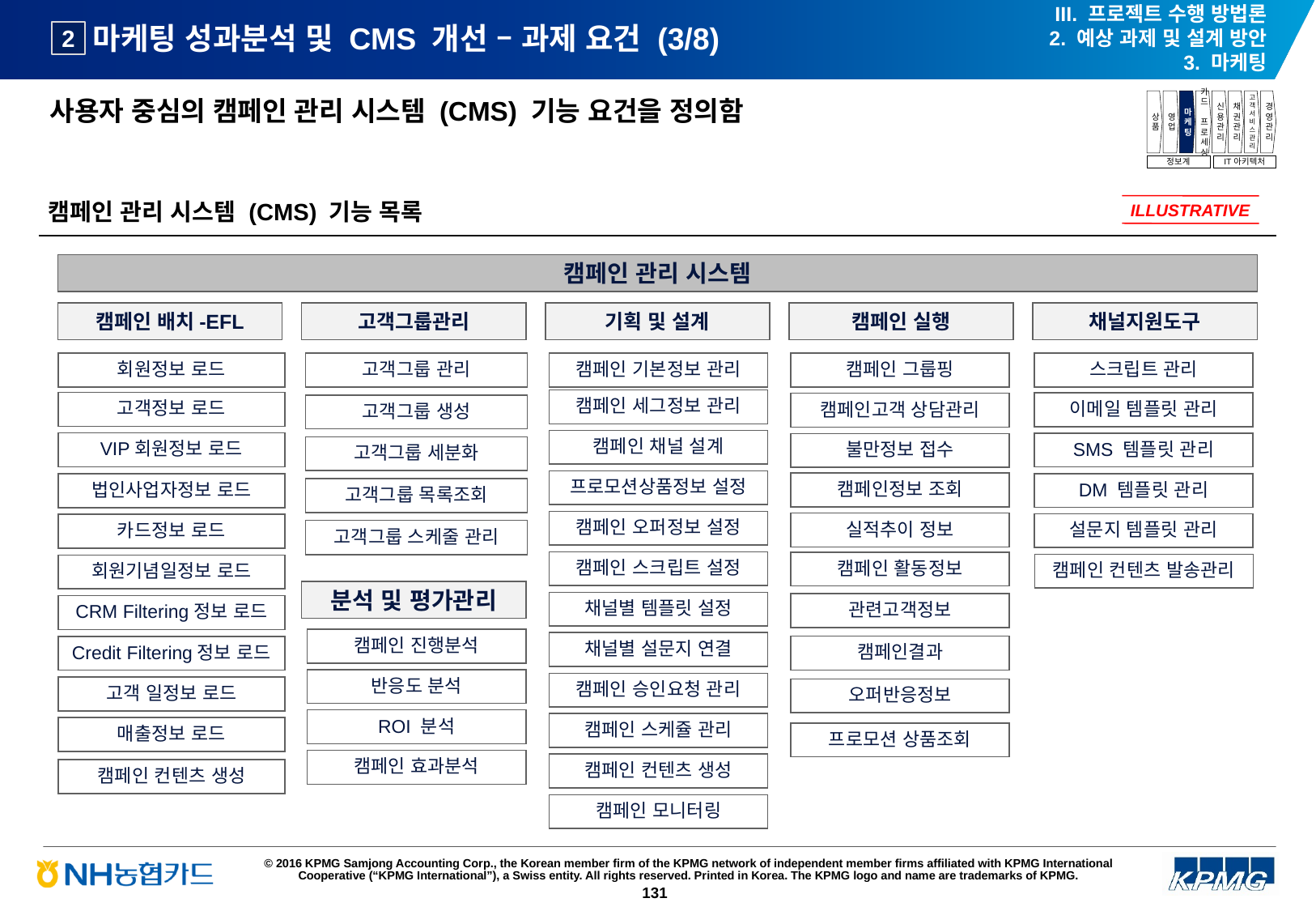

III. 프로젝트 수행 방법론
2. 예상 과제 및 설계 방안
3. 마케팅
# 마케팅 성과분석 및 CMS 개선 – 과제 요건 (3/8)
2
사용자 중심의 캠페인 관리 시스템 (CMS) 기능 요건을 정의함
상품
영업
마케팅
카드
프로세싱
신용관리
채권관리
고객서비스관리
경영관리
정보계
IT아키텍처
캠페인 관리 시스템 (CMS) 기능 목록
ILLUSTRATIVE
캠페인 관리 시스템
캠페인 배치-EFL
고객그룹관리
기획 및 설계
캠페인 실행
채널지원도구
회원정보 로드
고객그룹 관리
캠페인 기본정보 관리
캠페인 그룹핑
스크립트 관리
캠페인 세그정보 관리
고객정보 로드
이메일 템플릿 관리
캠페인고객 상담관리
고객그룹 생성
캠페인 채널 설계
VIP회원정보 로드
SMS 템플릿 관리
불만정보 접수
고객그룹 세분화
프로모션상품정보 설정
캠페인정보 조회
DM 템플릿 관리
법인사업자정보 로드
고객그룹 목록조회
캠페인 오퍼정보 설정
실적추이 정보
설문지 템플릿 관리
카드정보 로드
고객그룹 스케줄 관리
캠페인 스크립트 설정
캠페인 활동정보
캠페인 컨텐츠 발송관리
회원기념일정보 로드
분석 및 평가관리
채널별 템플릿 설정
관련고객정보
CRM Filtering정보 로드
캠페인 진행분석
채널별 설문지 연결
캠페인결과
Credit Filtering정보 로드
반응도 분석
캠페인 승인요청 관리
고객 일정보 로드
오퍼반응정보
ROI 분석
캠페인 스케쥴 관리
매출정보 로드
프로모션 상품조회
캠페인 효과분석
캠페인 컨텐츠 생성
캠페인 컨텐츠 생성
캠페인 모니터링